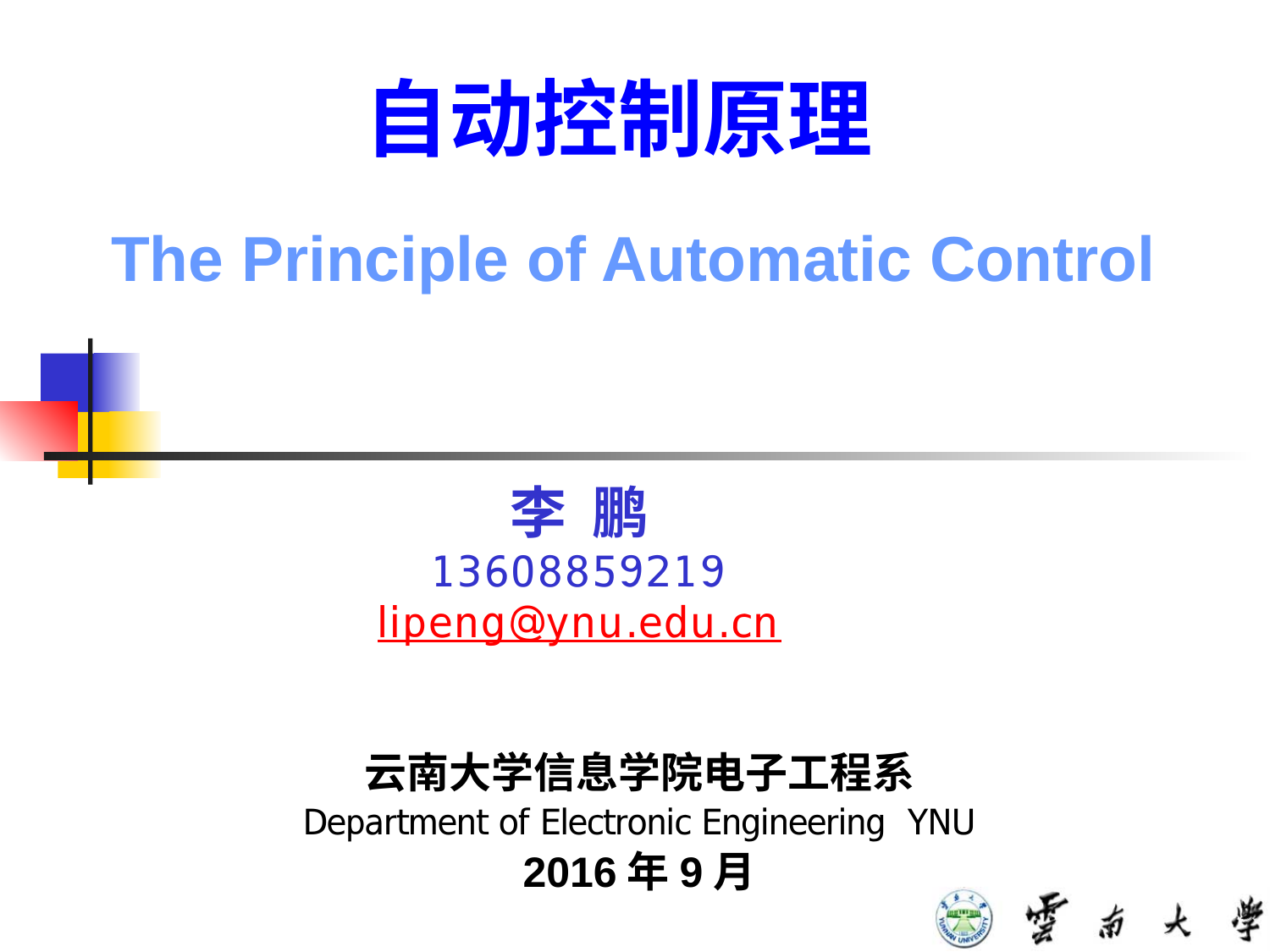

# 自动控制原理 The Principle of Automatic Control
李  鹏
13608859219
lipeng@ynu.edu.cn

云南大学信息学院电子工程系
Department of Electronic Engineering  YNU
2016年9月